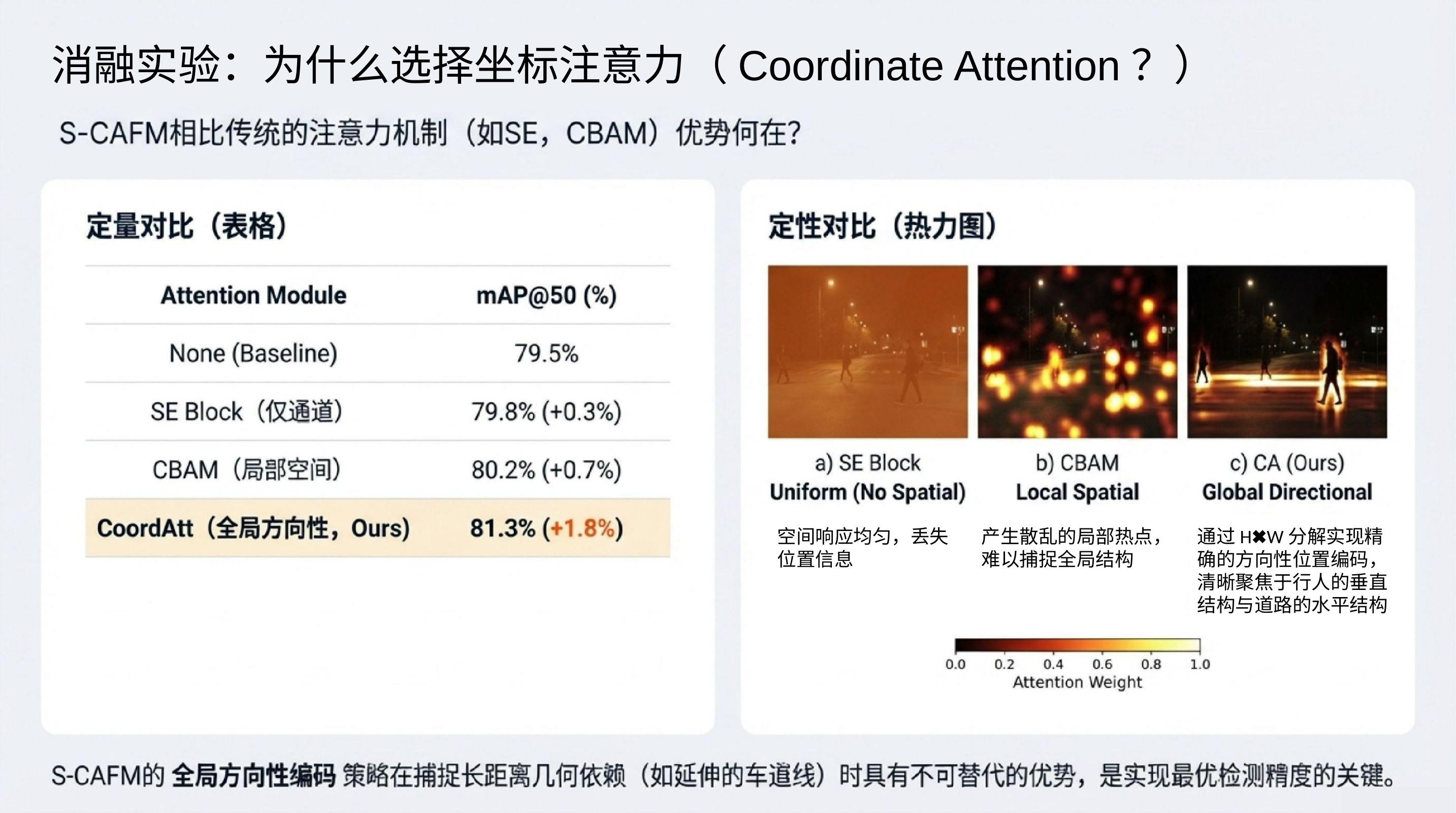

消融实验：为什么选择坐标注意力（Coordinate Attention？）

空间响应均匀，丢失位置信息
产生散乱的局部热点，难以捕捉全局结构
通过H✖W分解实现精确的方向性位置编码，清晰聚焦于行人的垂直结构与道路的水平结构